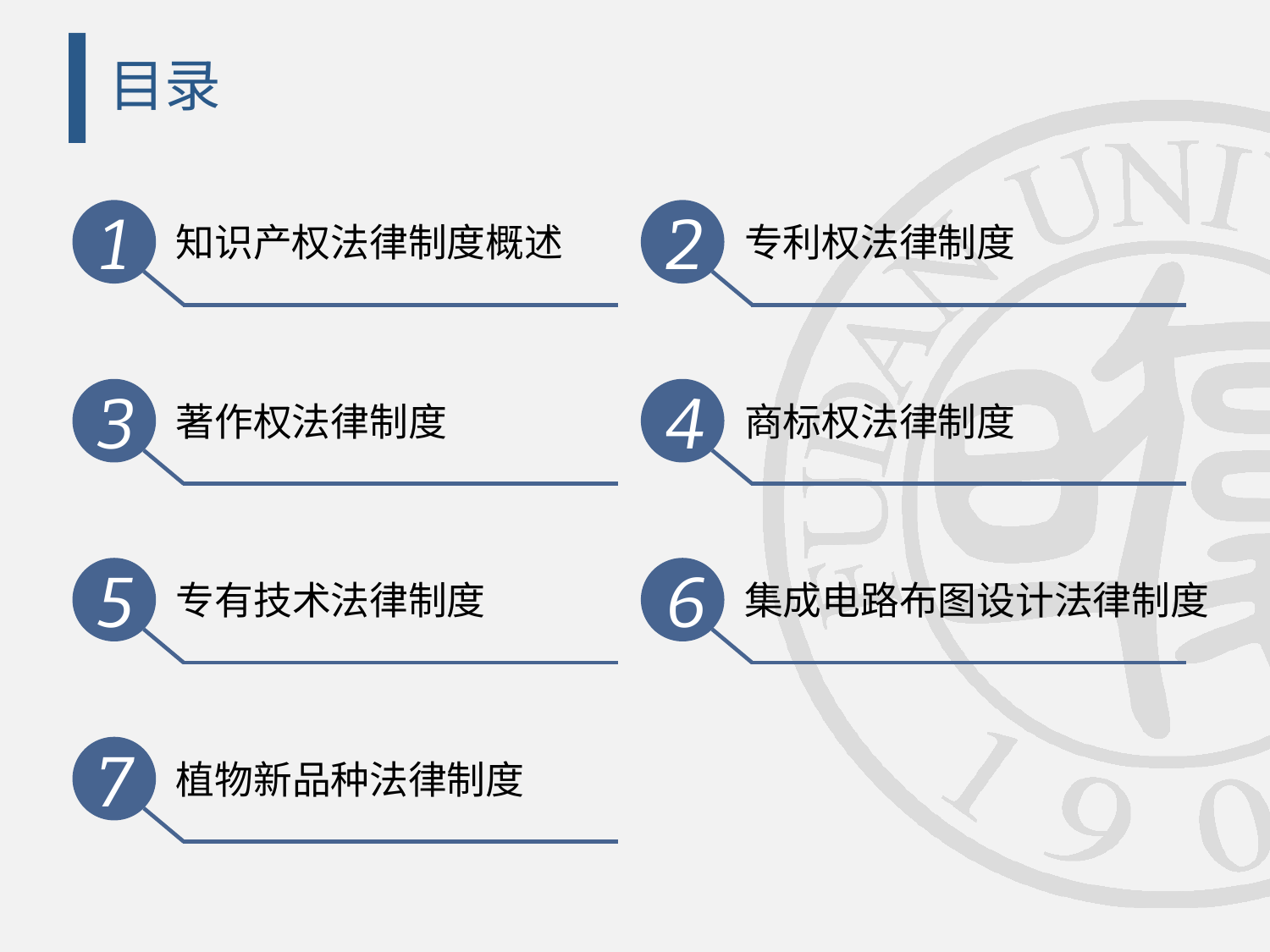

# 目录
1
知识产权法律制度概述
2
专利权法律制度
3
著作权法律制度
4
商标权法律制度
5
专有技术法律制度
6
集成电路布图设计法律制度
7
植物新品种法律制度